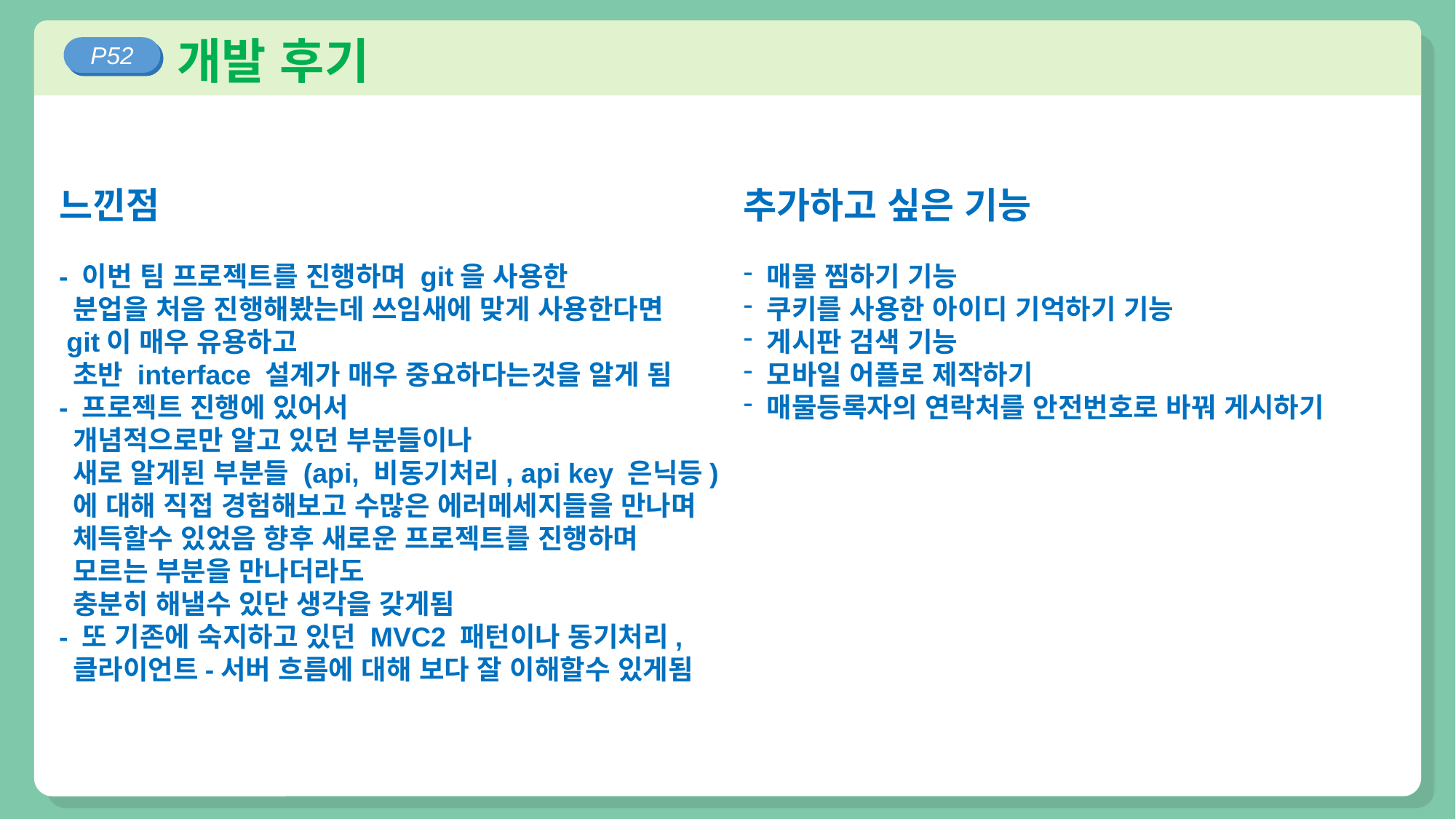

개발 후기
P52
느낀점

- 이번 팀 프로젝트를 진행하며 git을 사용한
 분업을 처음 진행해봤는데 쓰임새에 맞게 사용한다면
 git이 매우 유용하고
 초반 interface 설계가 매우 중요하다는것을 알게 됨
- 프로젝트 진행에 있어서
 개념적으로만 알고 있던 부분들이나
 새로 알게된 부분들 (api, 비동기처리, api key 은닉등)
 에 대해 직접 경험해보고 수많은 에러메세지들을 만나며
 체득할수 있었음 향후 새로운 프로젝트를 진행하며
 모르는 부분을 만나더라도
 충분히 해낼수 있단 생각을 갖게됨
- 또 기존에 숙지하고 있던 MVC2 패턴이나 동기처리,
 클라이언트-서버 흐름에 대해 보다 잘 이해할수 있게됨
추가하고 싶은 기능

 매물 찜하기 기능
 쿠키를 사용한 아이디 기억하기 기능
 게시판 검색 기능
 모바일 어플로 제작하기
 매물등록자의 연락처를 안전번호로 바꿔 게시하기